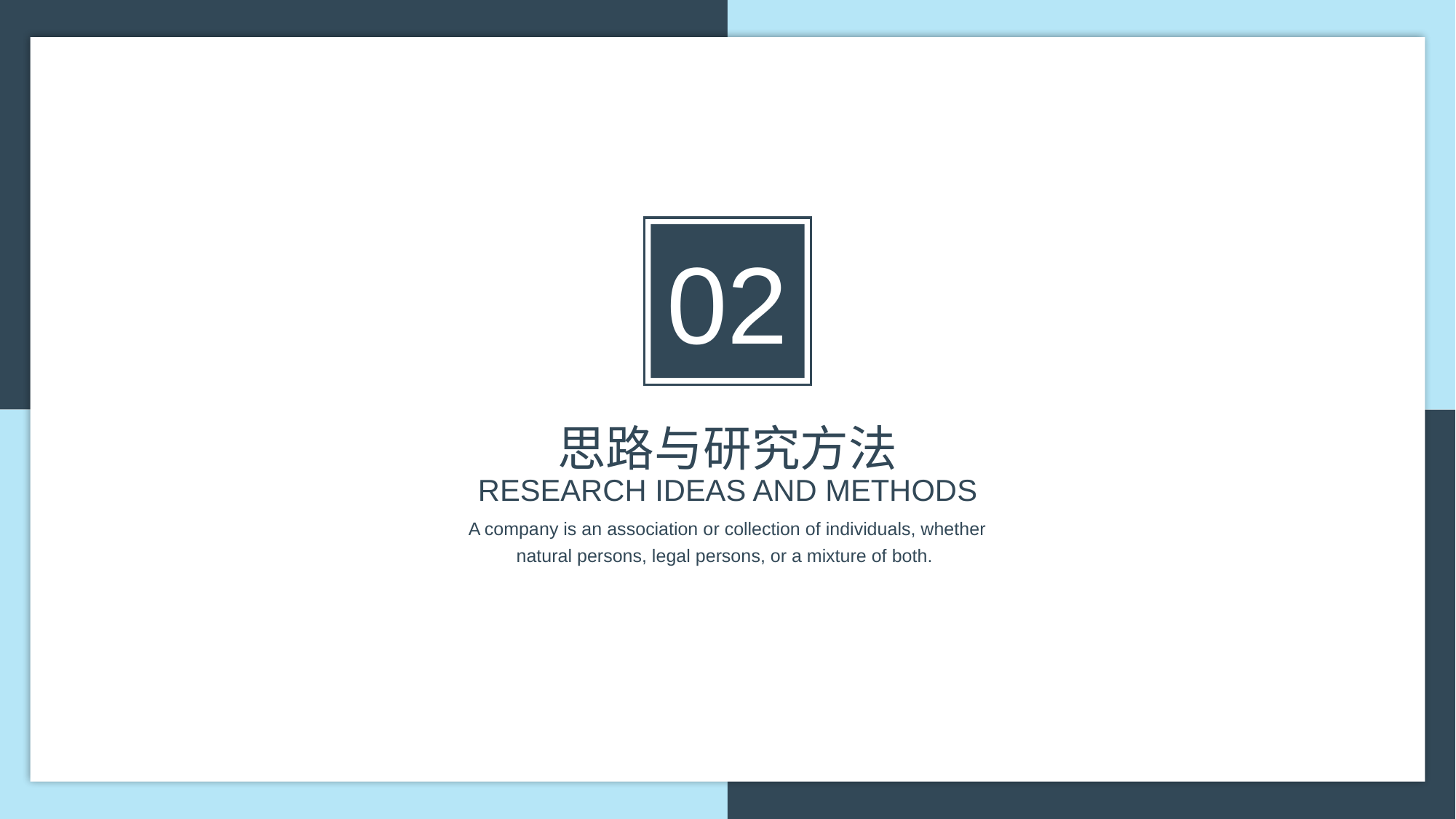

02
思路与研究方法

RESEARCH IDEAS AND METHODS
A company is an association or collection of individuals, whether natural persons, legal persons, or a mixture of both.